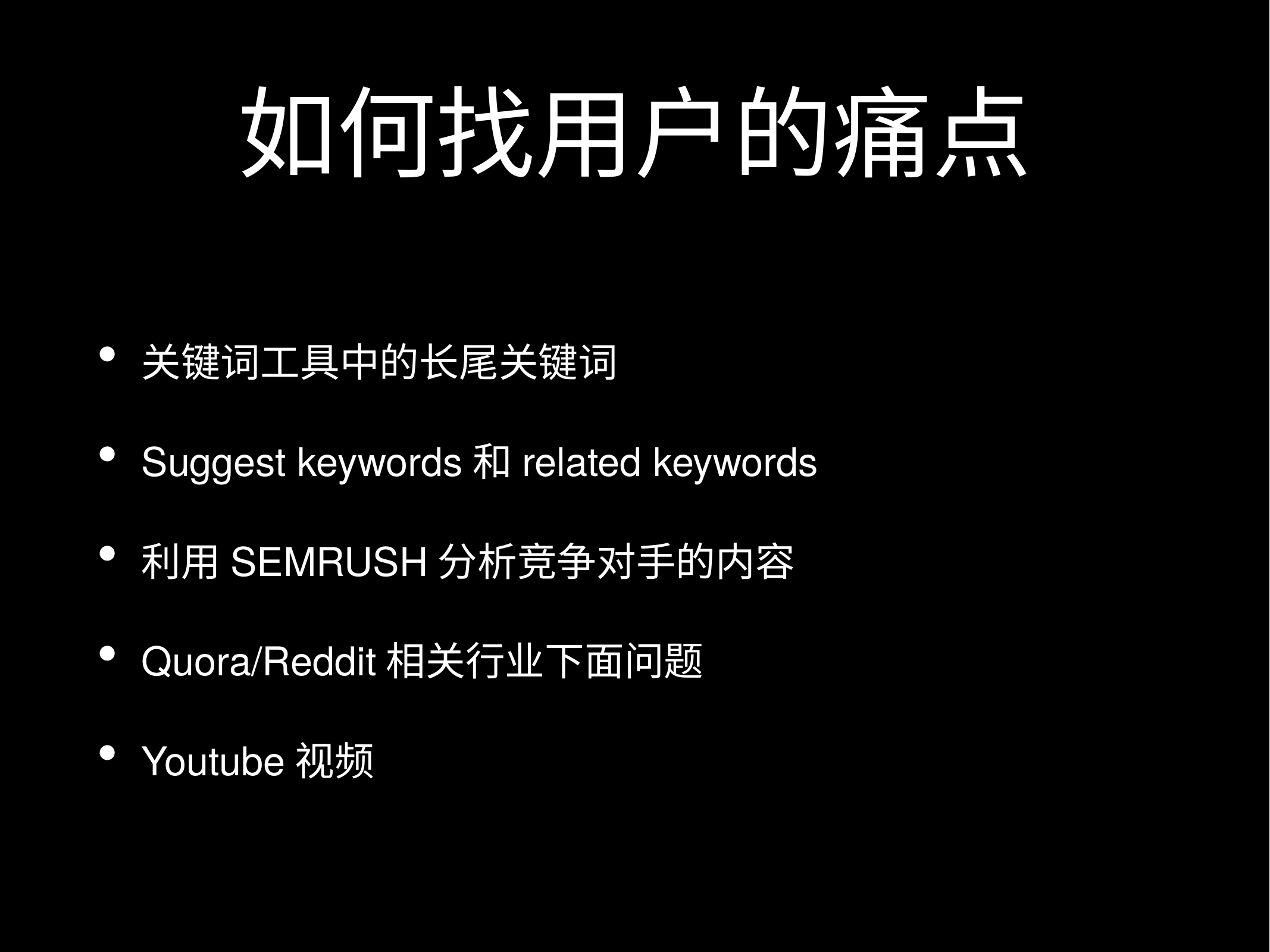

# 如何找用户的痛点
关键词工具中的长尾关键词
Suggest keywords和related keywords
利用SEMRUSH分析竞争对手的内容
Quora/Reddit相关行业下面问题
Youtube视频